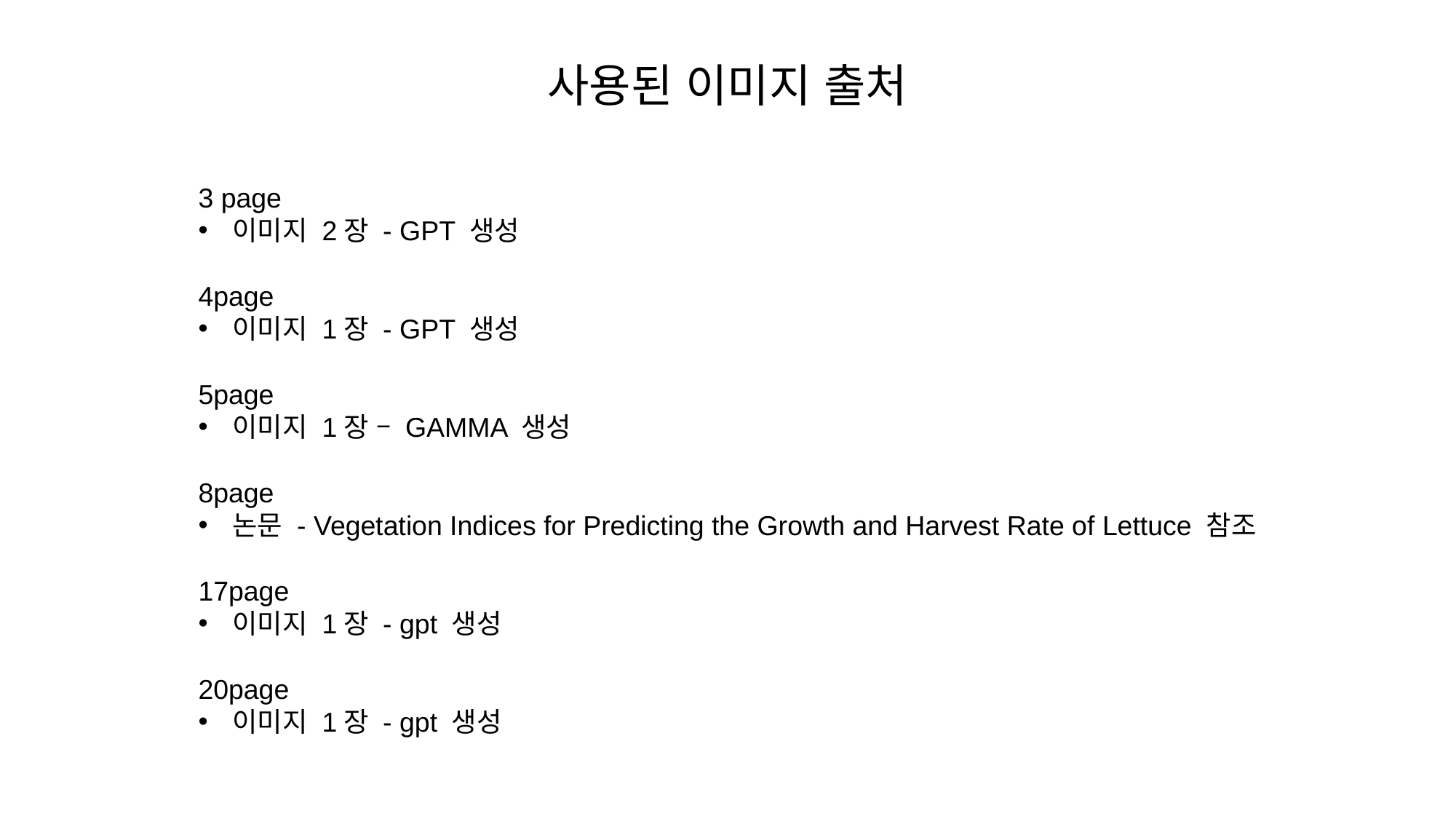

사용된 이미지 출처
3 page
이미지 2장 - GPT 생성

4page
이미지 1장 - GPT 생성

5page
이미지 1장 – GAMMA 생성

8page
논문 - Vegetation Indices for Predicting the Growth and Harvest Rate of Lettuce 참조

17page
이미지 1장 - gpt 생성

20page
이미지 1장 - gpt 생성